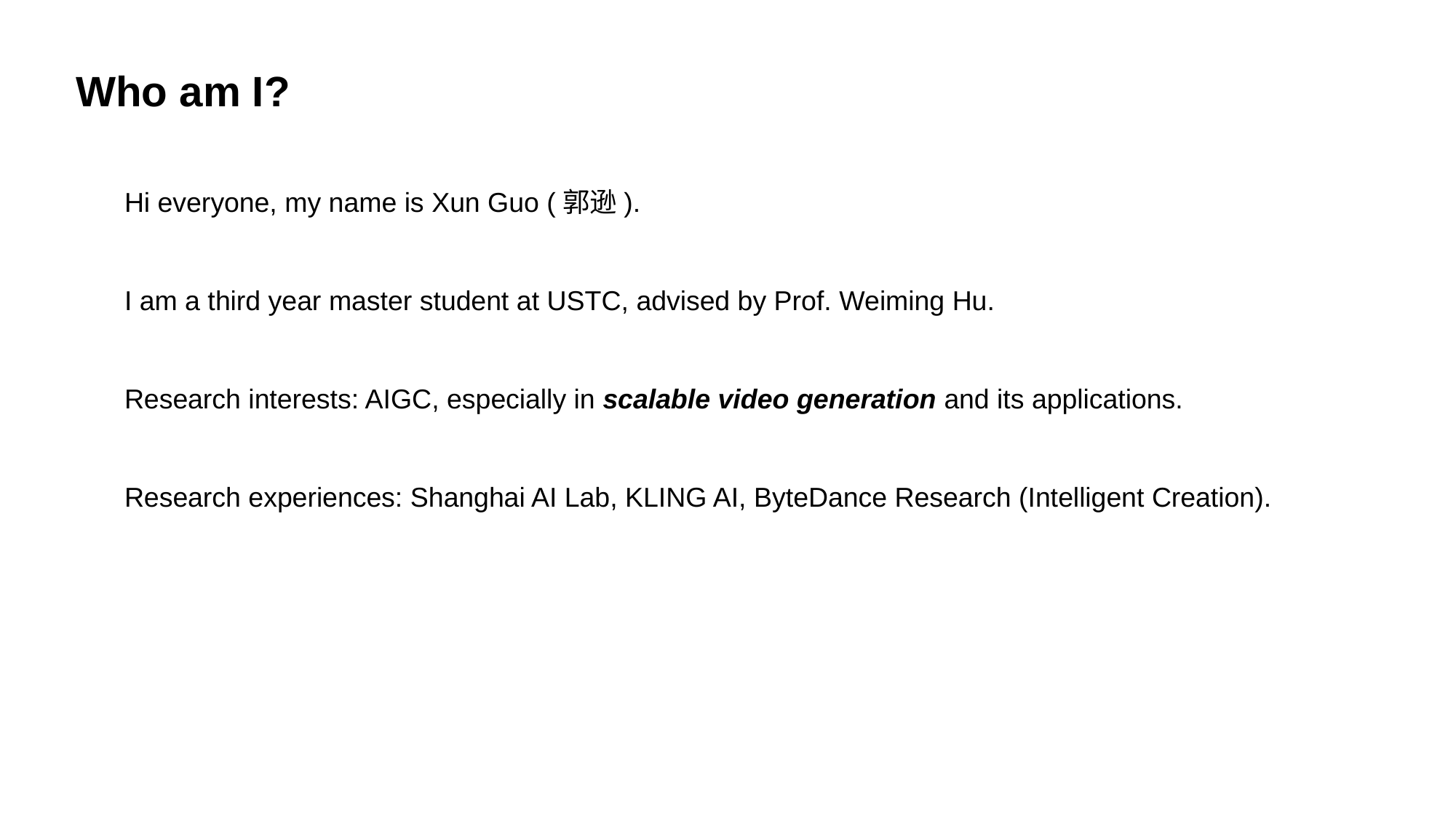

Who am I?

Hi everyone, my name is Xun Guo (郭逊).

I am a third year master student at USTC, advised by Prof. Weiming Hu.

Research interests: AIGC, especially in scalable video generation and its applications.

Research experiences: Shanghai AI Lab, KLING AI, ByteDance Research (Intelligent Creation).